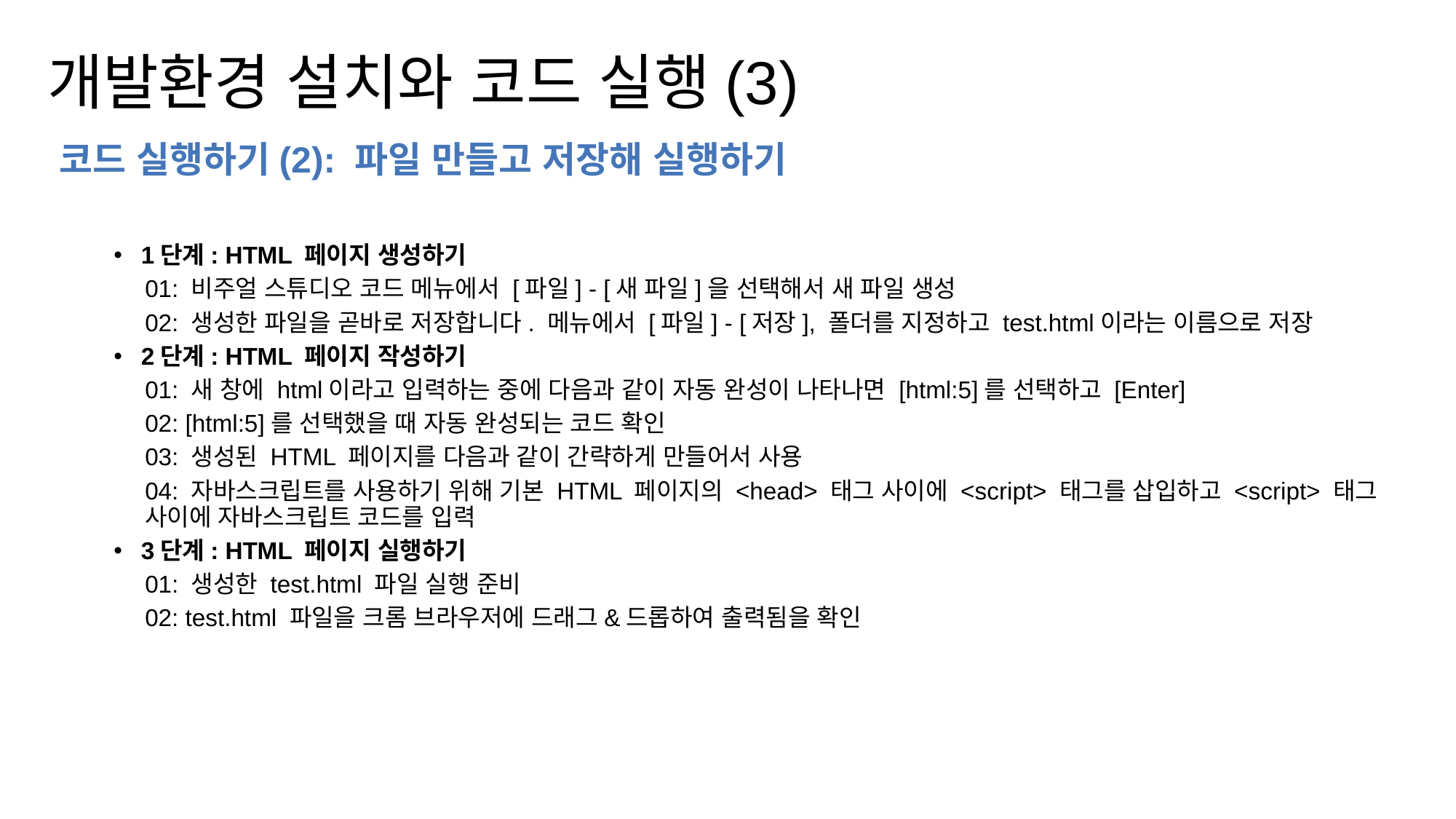

개발환경 설치와 코드 실행(3)
코드 실행하기(2): 파일 만들고 저장해 실행하기
1단계: HTML 페이지 생성하기
01: 비주얼 스튜디오 코드 메뉴에서 [파일] - [새 파일]을 선택해서 새 파일 생성
02: 생성한 파일을 곧바로 저장합니다. 메뉴에서 [파일] - [저장], 폴더를 지정하고 test.html이라는 이름으로 저장
2단계: HTML 페이지 작성하기
01: 새 창에 html이라고 입력하는 중에 다음과 같이 자동 완성이 나타나면 [html:5]를 선택하고 [Enter]
02: [html:5]를 선택했을 때 자동 완성되는 코드 확인
03: 생성된 HTML 페이지를 다음과 같이 간략하게 만들어서 사용
04: 자바스크립트를 사용하기 위해 기본 HTML 페이지의 <head> 태그 사이에 <script> 태그를 삽입하고 <script> 태그 사이에 자바스크립트 코드를 입력
3단계: HTML 페이지 실행하기
01: 생성한 test.html 파일 실행 준비
02: test.html 파일을 크롬 브라우저에 드래그&드롭하여 출력됨을 확인